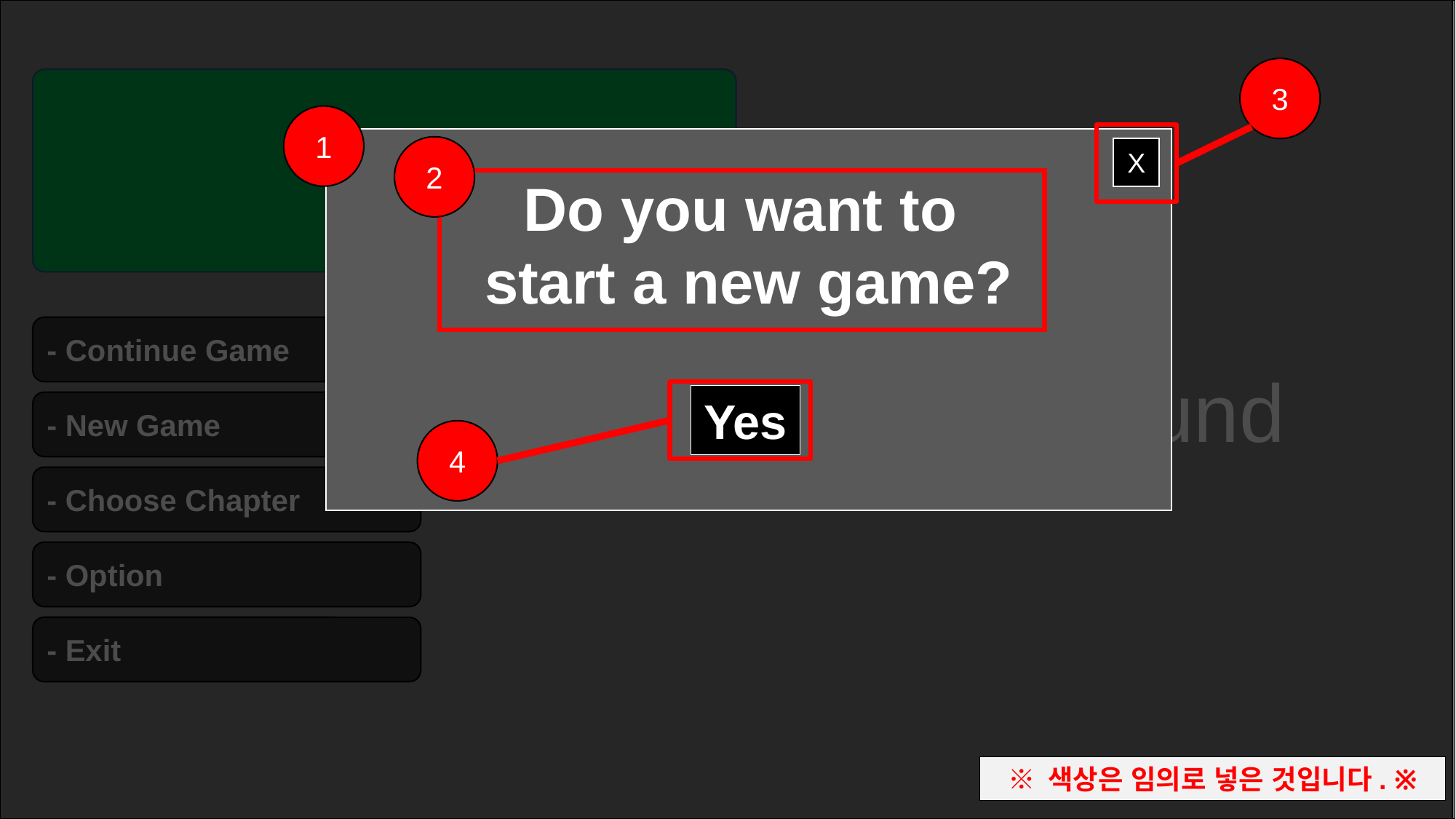

BackGround
3
1

Do you want to
start a new game?

Yes
4
Title
2
X

- Continue Game
- New Game
- Choose Chapter
- Option
- Exit
※ 색상은 임의로 넣은 것입니다. ※